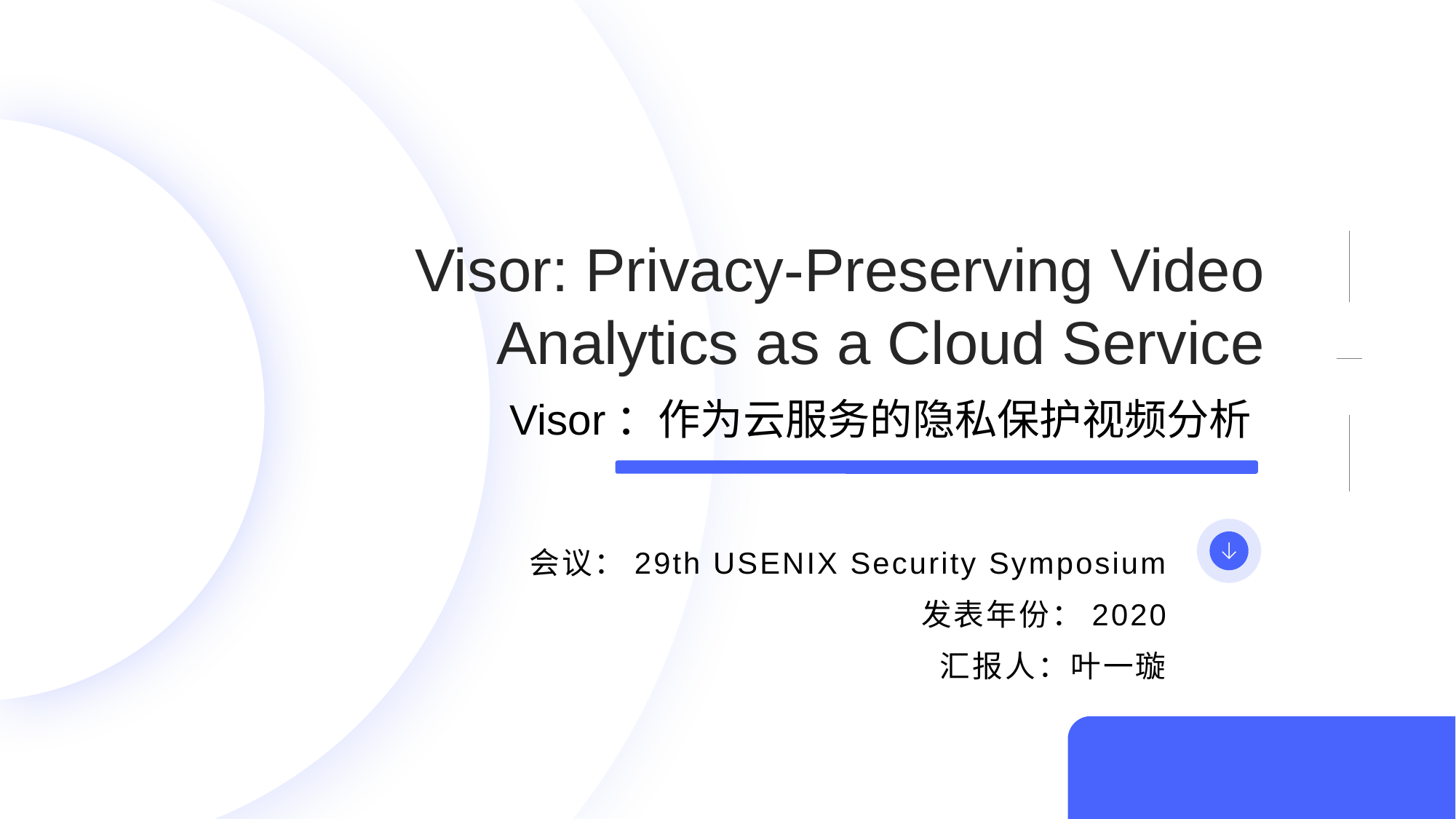

Visor: Privacy-Preserving Video Analytics as a Cloud Service
Visor：作为云服务的隐私保护视频分析
会议：29th USENIX Security Symposium
发表年份：2020
汇报人：叶一璇